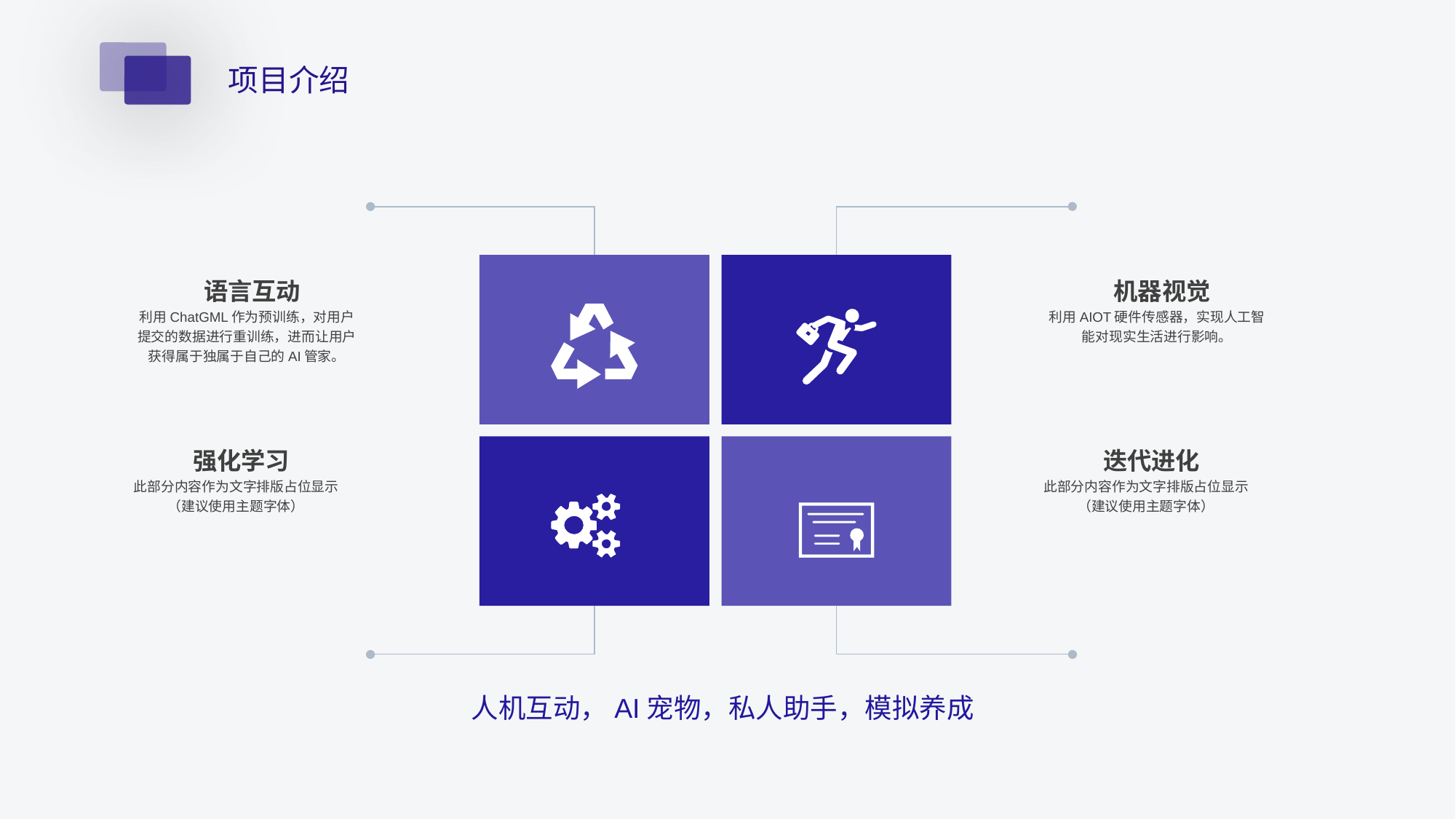

项目介绍
语言互动
利用ChatGML作为预训练，对用户提交的数据进行重训练，进而让用户获得属于独属于自己的AI管家。
机器视觉
利用AIOT硬件传感器，实现人工智能对现实生活进行影响。

强化学习
此部分内容作为文字排版占位显示
（建议使用主题字体）
迭代进化
此部分内容作为文字排版占位显示
（建议使用主题字体）

人机互动，AI宠物，私人助手，模拟养成